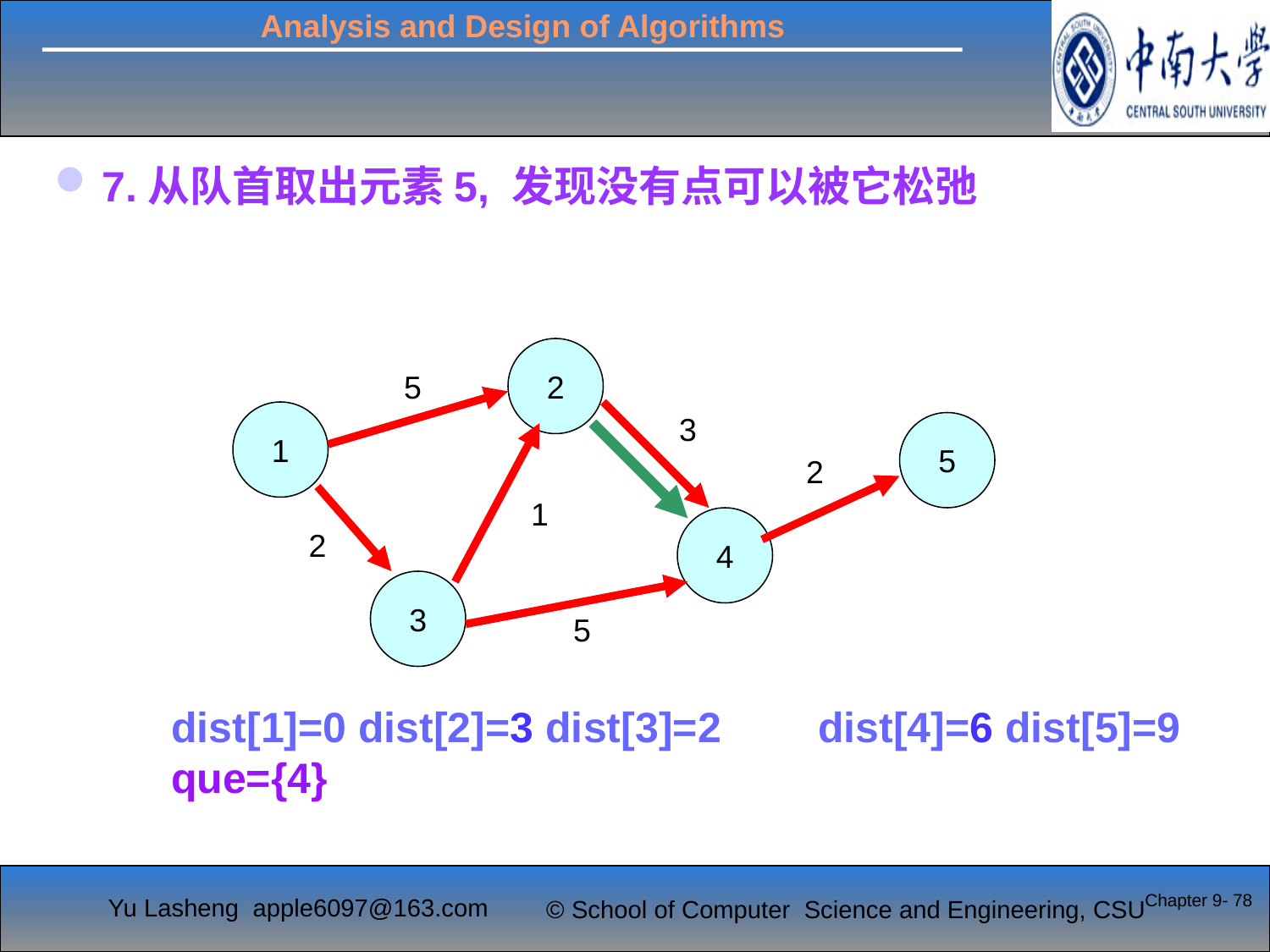

#
7.从队首取出元素5, 发现没有点可以被它松弛
2
5

1

3
5

2

1
4
2
3

5
dist[1]=0 dist[2]=3 dist[3]=2	 dist[4]=6 dist[5]=9
que={4}

Chapter 9- 78